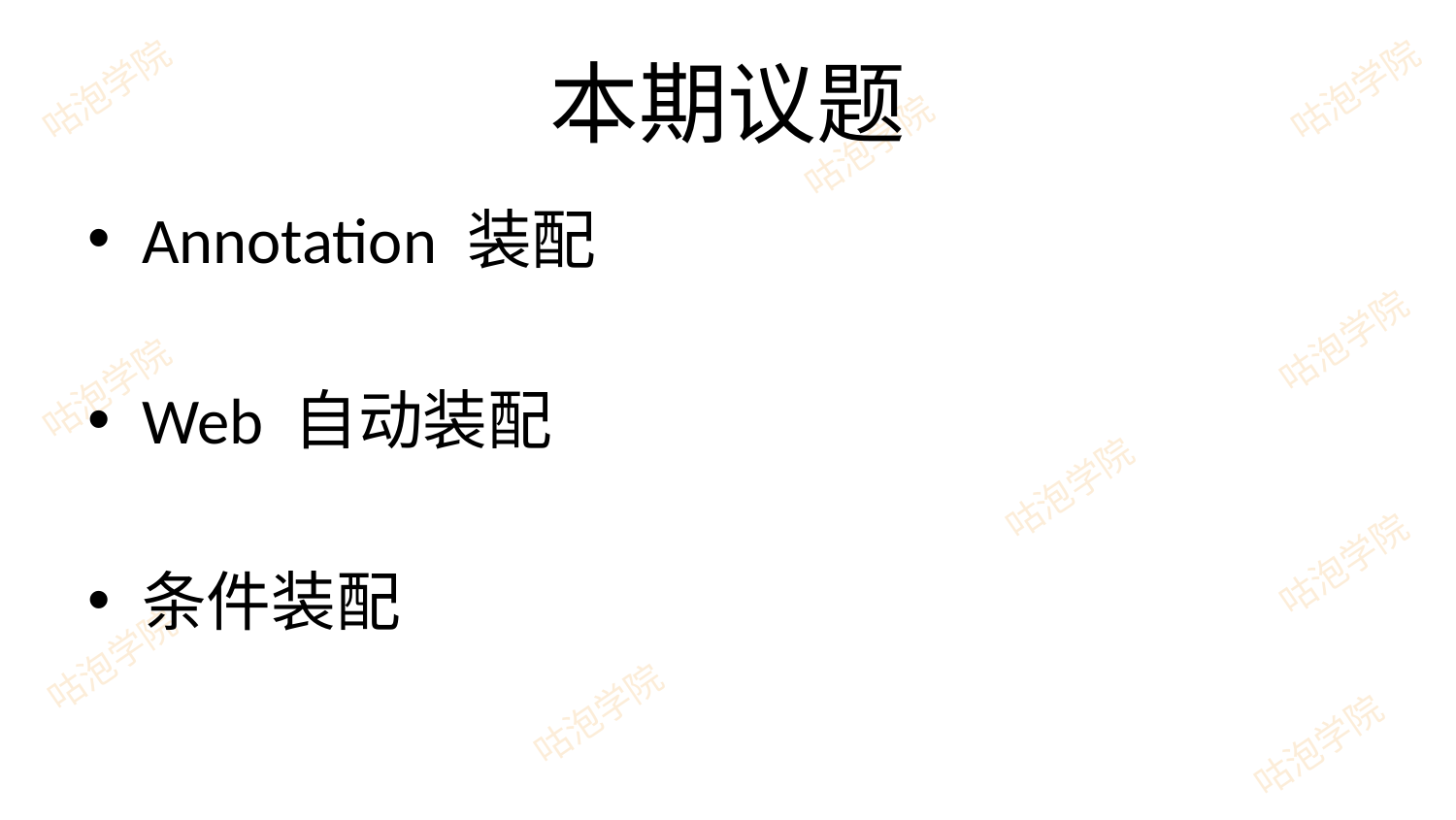

# 本期议题
Annotation 装配

Web 自动装配

条件装配